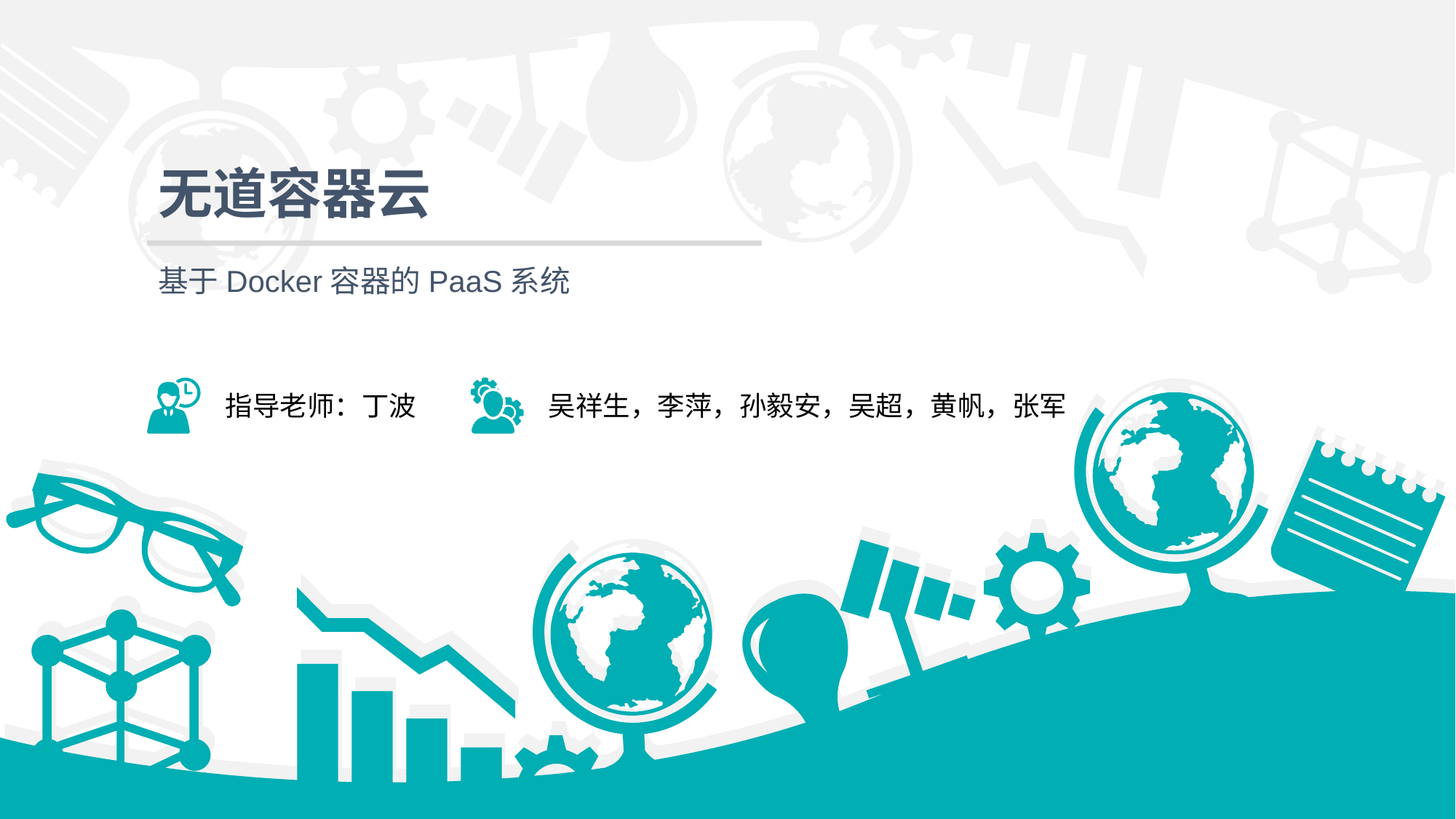

# 无道容器云
基于Docker容器的PaaS系统

指导老师：丁波
吴祥生，李萍，孙毅安，吴超，黄帆，张军